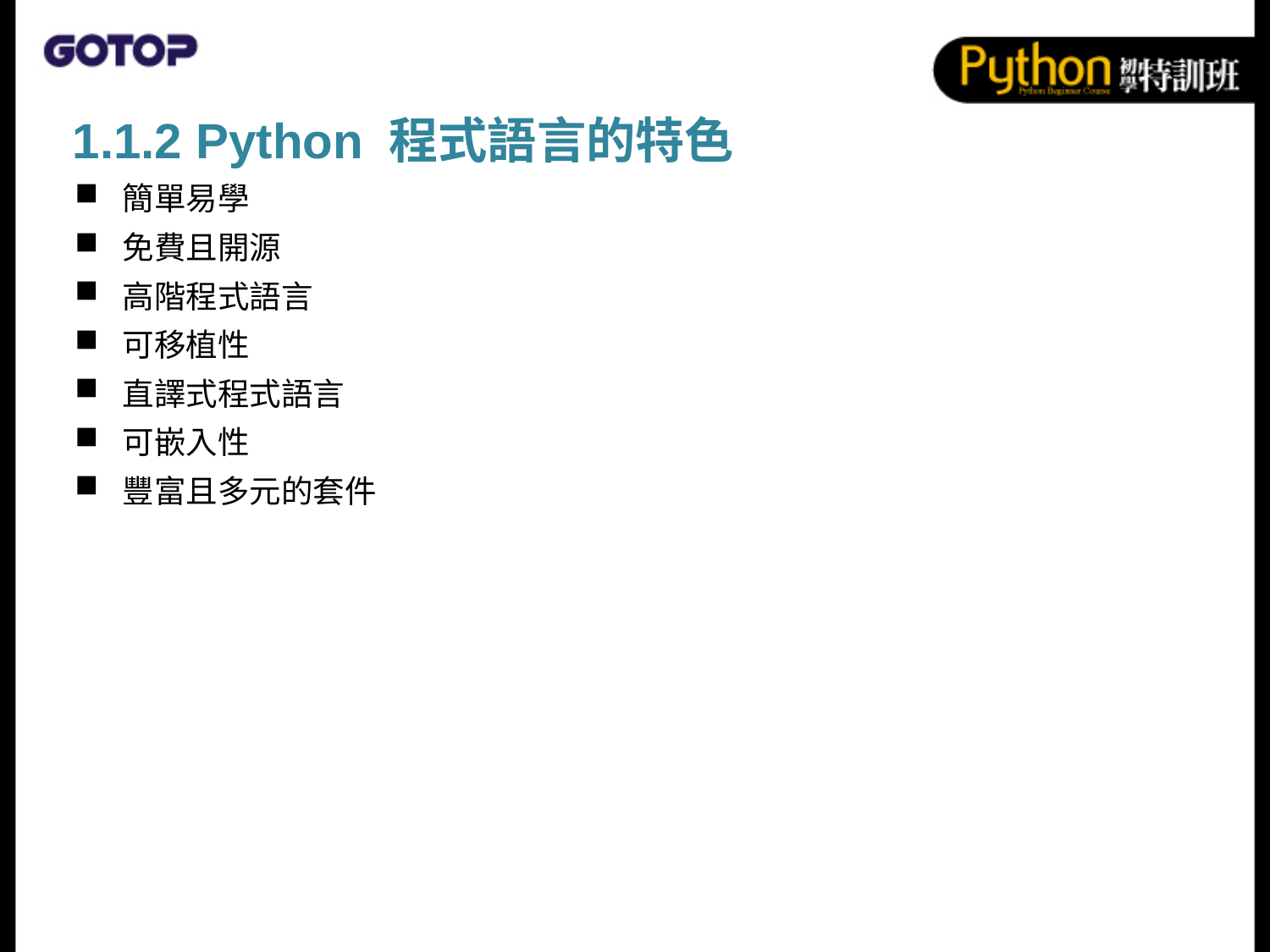

1.1.2 Python 程式語言的特色
簡單易學
免費且開源
高階程式語言
可移植性
直譯式程式語言
可嵌入性
豐富且多元的套件